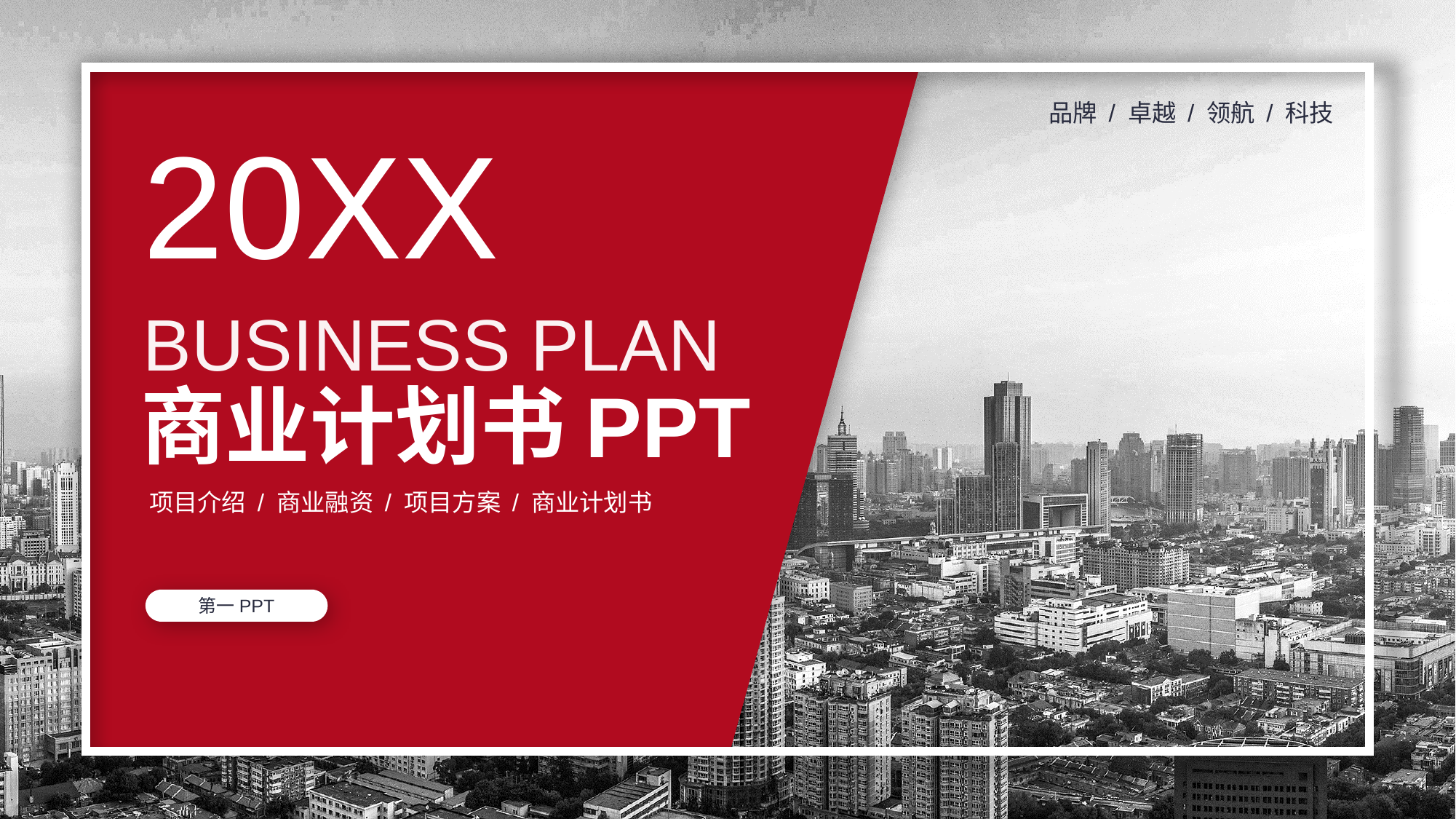

10

品牌 / 卓越 / 领航 / 科技
20XX
BUSINESS PLAN
商业计划书PPT
项目介绍 / 商业融资 / 项目方案 / 商业计划书
第一PPT